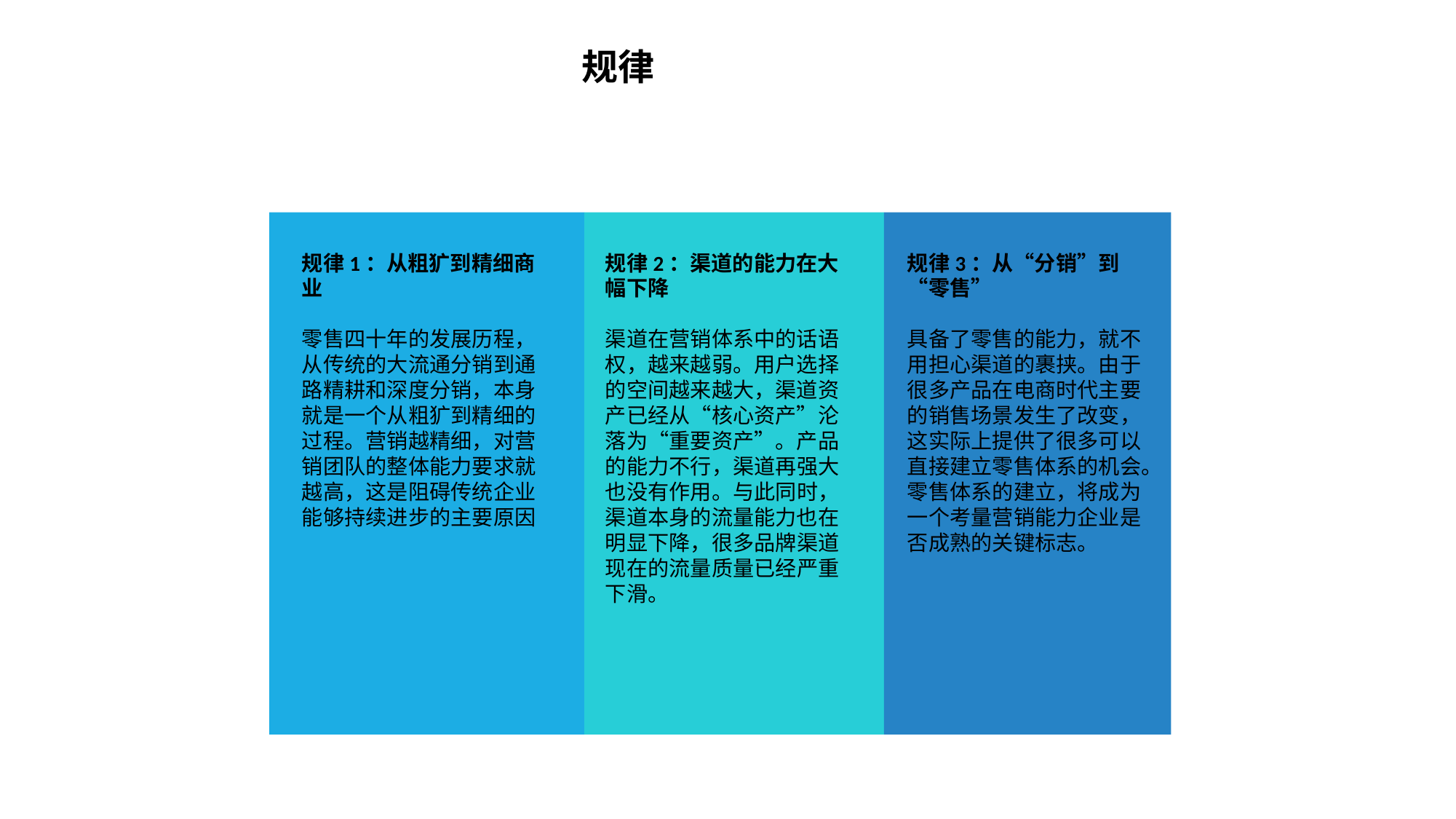

规律

规律1：从粗犷到精细商业

零售四十年的发展历程，从传统的大流通分销到通路精耕和深度分销，本身就是一个从粗犷到精细的过程。营销越精细，对营销团队的整体能力要求就越高，这是阻碍传统企业能够持续进步的主要原因
规律2：渠道的能力在大幅下降

渠道在营销体系中的话语权，越来越弱。用户选择的空间越来越大，渠道资产已经从“核心资产”沦落为“重要资产”。产品的能力不行，渠道再强大也没有作用。与此同时，渠道本身的流量能力也在明显下降，很多品牌渠道现在的流量质量已经严重下滑。
规律3：从“分销”到“零售”

具备了零售的能力，就不用担心渠道的裹挟。由于很多产品在电商时代主要的销售场景发生了改变，这实际上提供了很多可以直接建立零售体系的机会。零售体系的建立，将成为一个考量营销能力企业是否成熟的关键标志。